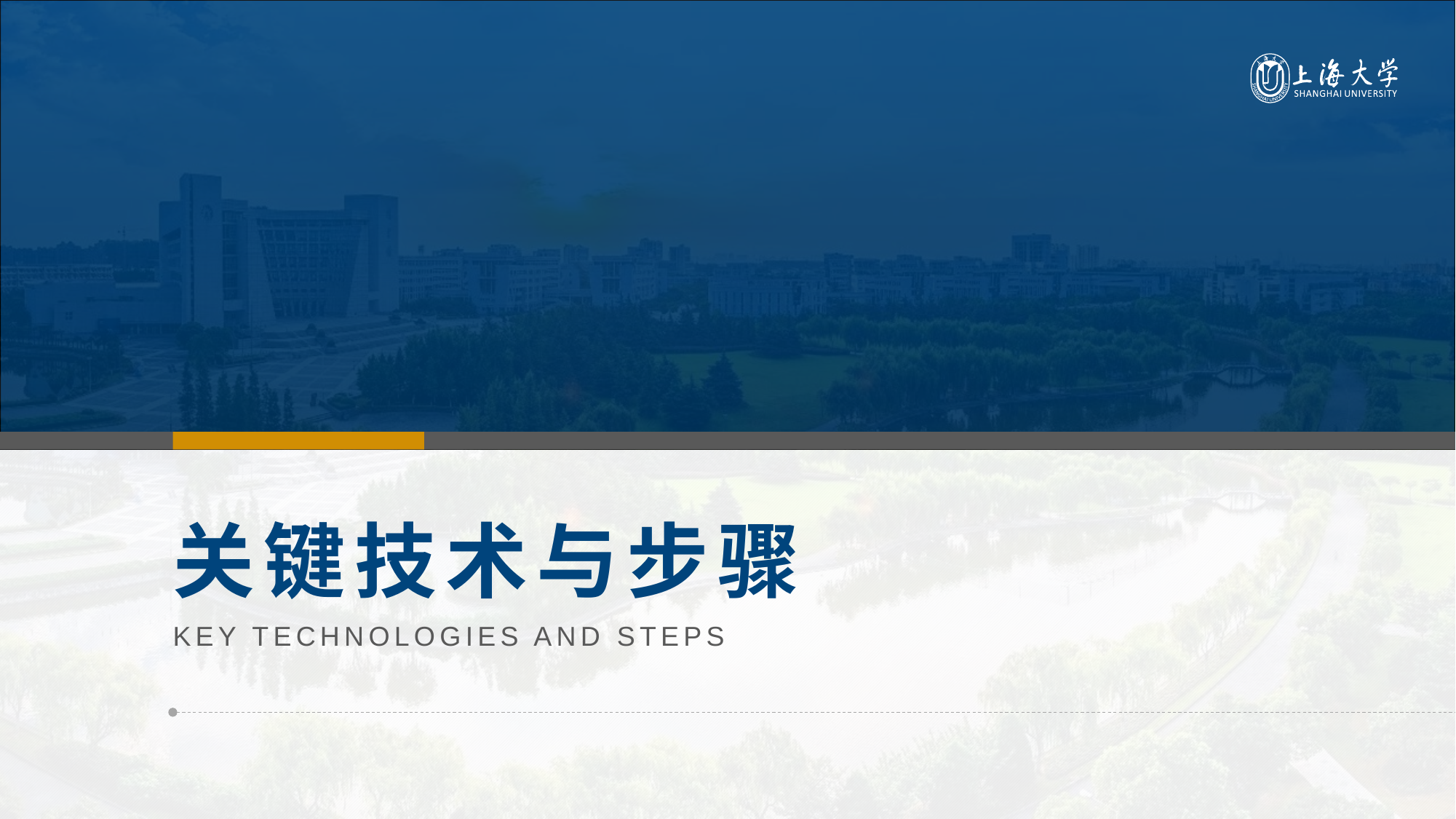

右键单击左侧缩略图→版式→选择【其他过渡页形式】
03
# 关键技术与步骤
KEY TECHNOLOGIES AND STEPS